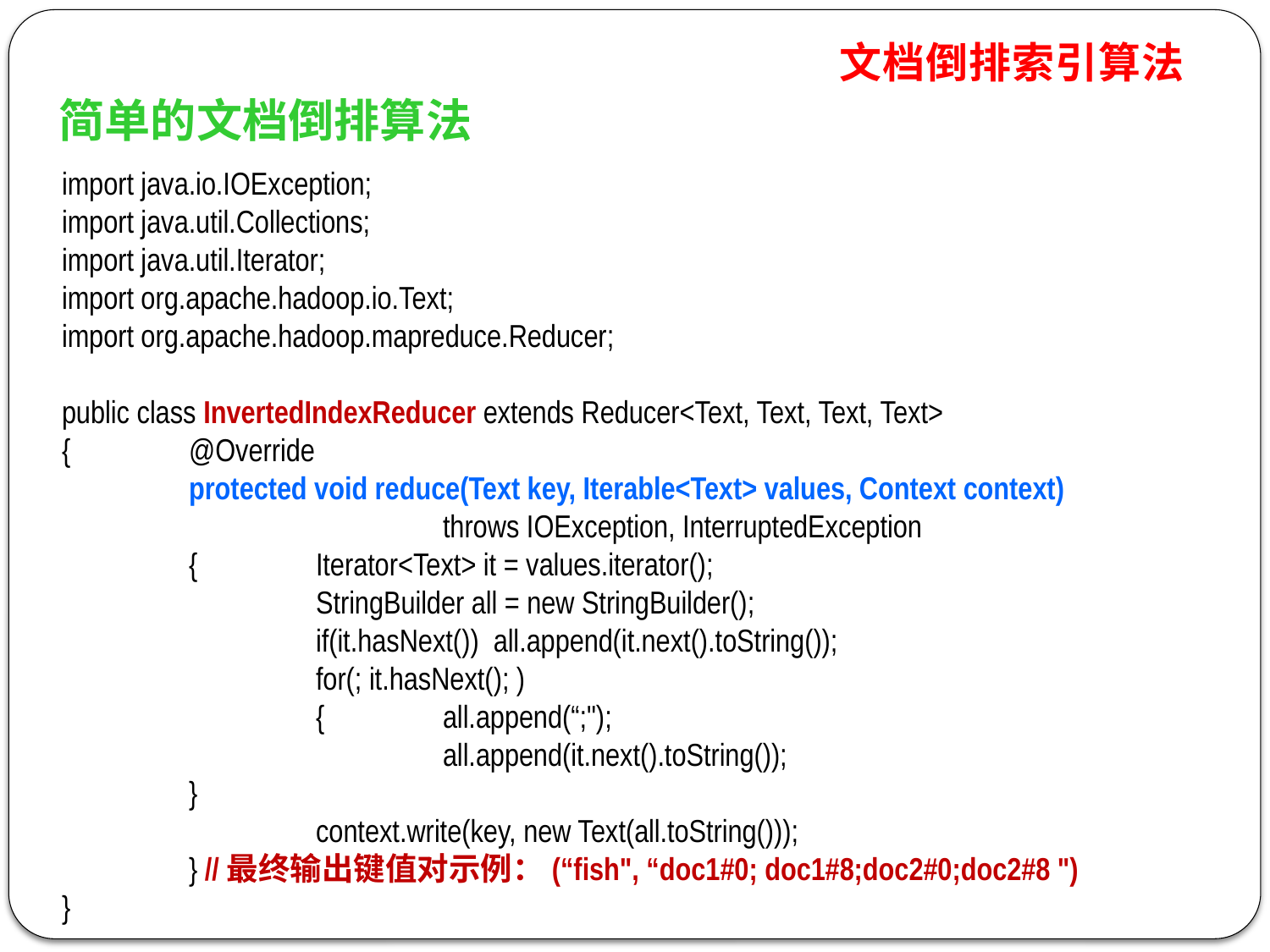

文档倒排索引算法
简单的文档倒排算法
import java.io.IOException;
import java.util.Collections;
import java.util.Iterator;
import org.apache.hadoop.io.Text;
import org.apache.hadoop.mapreduce.Reducer;

public class InvertedIndexReducer extends Reducer<Text, Text, Text, Text>
{	@Override
	protected void reduce(Text key, Iterable<Text> values, Context context)
			throws IOException, InterruptedException
 	{	Iterator<Text> it = values.iterator();
		StringBuilder all = new StringBuilder();
		if(it.hasNext())  all.append(it.next().toString());
		for(; it.hasNext(); )
		{	all.append(“;");
			all.append(it.next().toString());					}
		context.write(key, new Text(all.toString()));
	} //最终输出键值对示例：(“fish", “doc1#0; doc1#8;doc2#0;doc2#8 ")
}